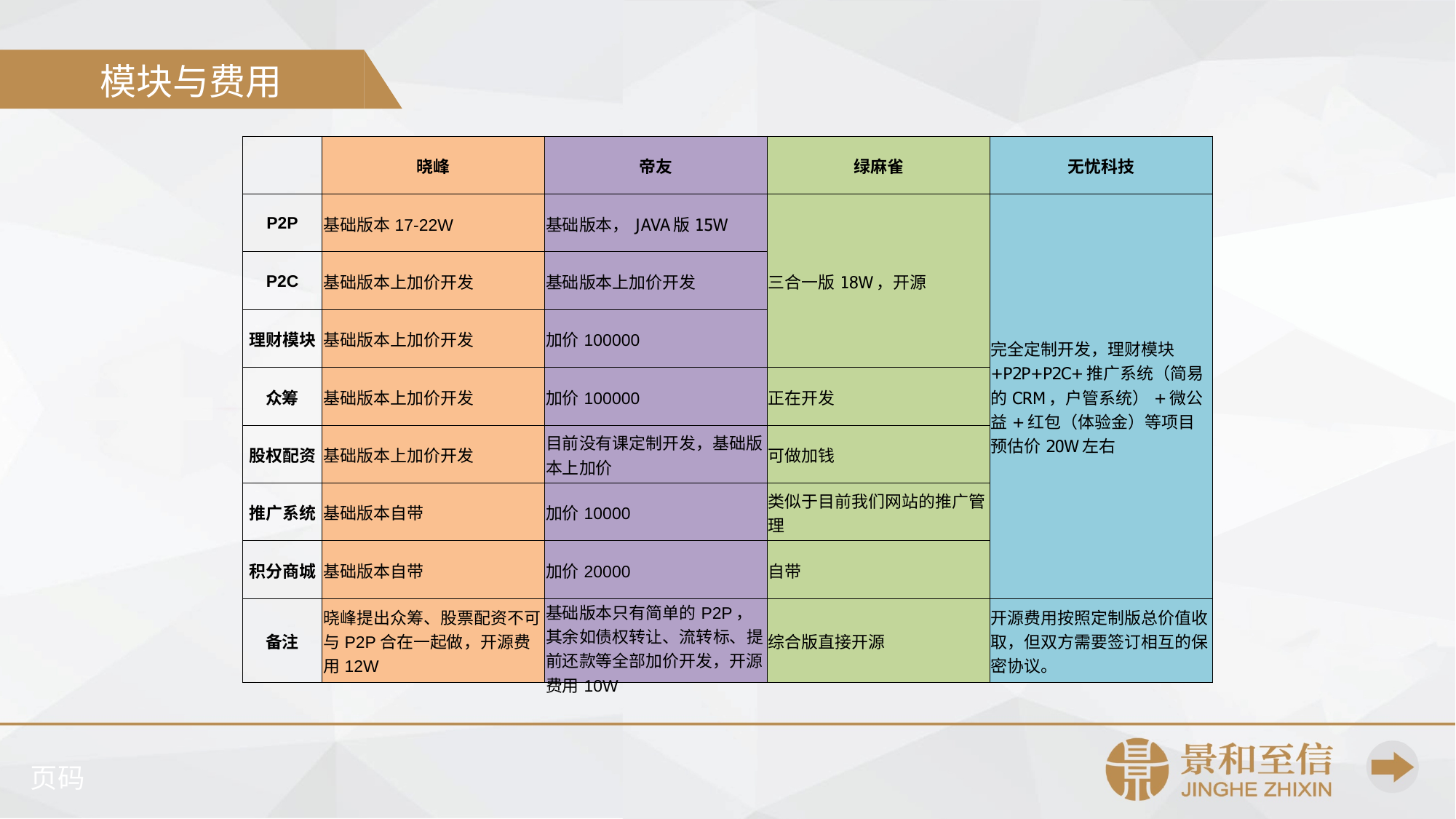

模块与费用
|  | 晓峰 | 帝友 | 绿麻雀 | 无忧科技 |
| --- | --- | --- | --- | --- |
| P2P | 基础版本17-22W | 基础版本，JAVA版15W | 三合一版18W，开源 | 完全定制开发，理财模块+P2P+P2C+推广系统（简易的CRM，户管系统）+微公益+红包（体验金）等项目预估价20W左右 |
| P2C | 基础版本上加价开发 | 基础版本上加价开发 |  |  |
| 理财模块 | 基础版本上加价开发 | 加价100000 |  |  |
| 众筹 | 基础版本上加价开发 | 加价100000 | 正在开发 |  |
| 股权配资 | 基础版本上加价开发 | 目前没有课定制开发，基础版本上加价 | 可做加钱 |  |
| 推广系统 | 基础版本自带 | 加价10000 | 类似于目前我们网站的推广管理 |  |
| 积分商城 | 基础版本自带 | 加价20000 | 自带 |  |
| 备注 | 晓峰提出众筹、股票配资不可与P2P合在一起做，开源费用12W | 基础版本只有简单的P2P，其余如债权转让、流转标、提前还款等全部加价开发，开源费用10W | 综合版直接开源 | 开源费用按照定制版总价值收取，但双方需要签订相互的保密协议。 |
页码